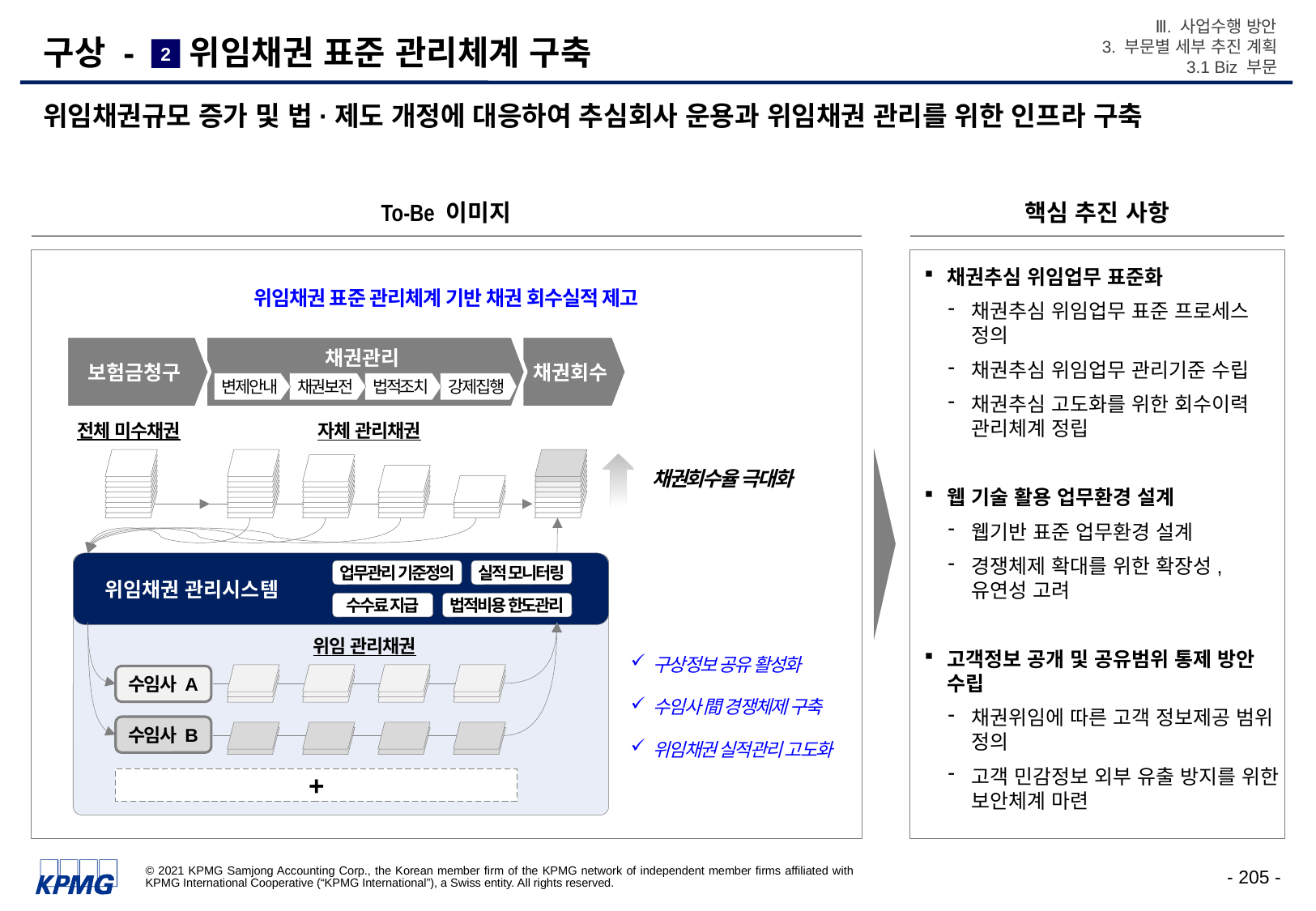

Ⅲ. 사업수행 방안
3. 부문별 세부 추진 계획
3.1 Biz 부문
# 구상 -     위임채권 표준 관리체계 구축
2
위임채권규모 증가 및 법·제도 개정에 대응하여 추심회사 운용과 위임채권 관리를 위한 인프라 구축
To-Be 이미지
핵심 추진 사항

채권추심 위임업무 표준화
채권추심 위임업무 표준 프로세스 정의
채권추심 위임업무 관리기준 수립
채권추심 고도화를 위한 회수이력 관리체계 정립

웹 기술 활용 업무환경 설계
웹기반 표준 업무환경 설계
경쟁체제 확대를 위한 확장성, 유연성 고려

고객정보 공개 및 공유범위 통제 방안 수립
채권위임에 따른 고객 정보제공 범위 정의
고객 민감정보 외부 유출 방지를 위한 보안체계 마련
위임채권 표준 관리체계 기반 채권 회수실적 제고
보험금청구
채권관리
채권회수
변제안내
채권보전
법적조치
강제집행
전체 미수채권
자체 관리채권

채권회수율 극대화

위임채권 관리시스템

업무관리 기준정의
실적 모니터링
수수료 지급
법적비용 한도관리

위임 관리채권
구상정보 공유 활성화
수임사 間 경쟁체제 구축
위임채권 실적관리 고도화

수임사 A
수임사 B

+